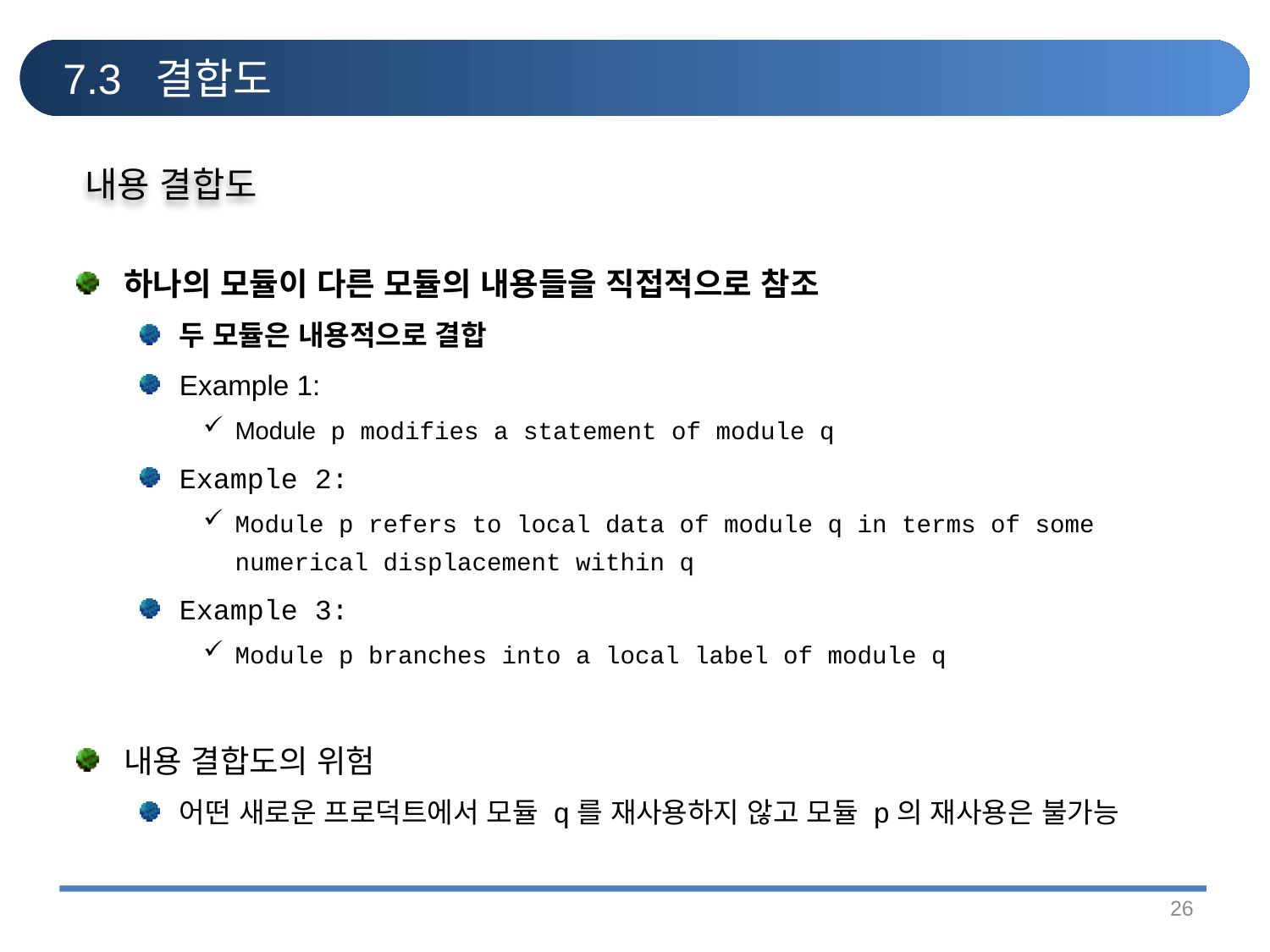

# 7.3  결합도
내용 결합도
하나의 모듈이 다른 모듈의 내용들을 직접적으로 참조
두 모듈은 내용적으로 결합
Example 1:
Module p modifies a statement of module q
Example 2:
Module p refers to local data of module q in terms of some numerical displacement within q
Example 3:
Module p branches into a local label of module q

내용 결합도의 위험
어떤 새로운 프로덕트에서 모듈 q를 재사용하지 않고 모듈 p의 재사용은 불가능

26